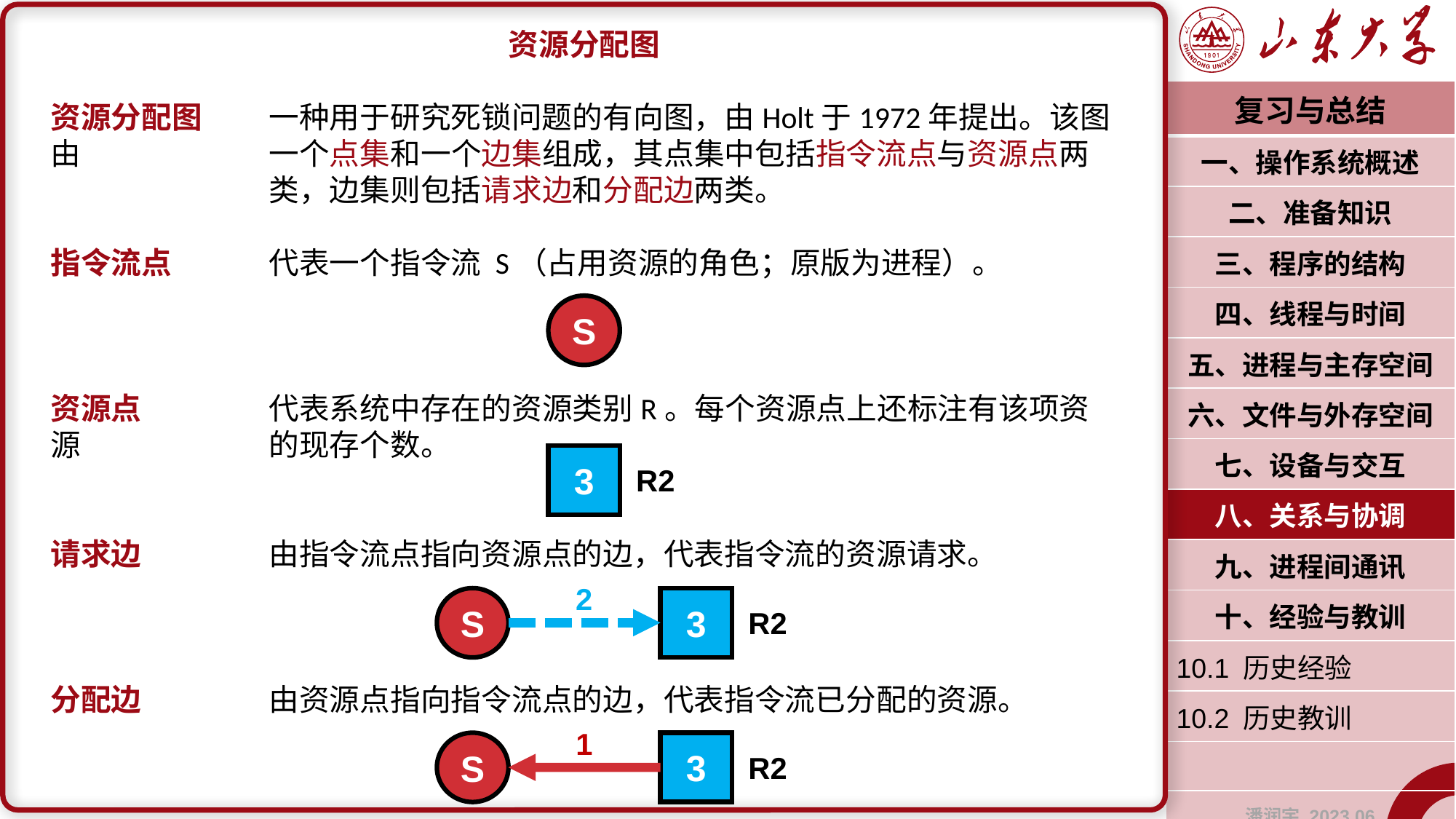

资源分配图

资源分配图	一种用于研究死锁问题的有向图，由Holt于1972年提出。该图由		一个点集和一个边集组成，其点集中包括指令流点与资源点两		类，边集则包括请求边和分配边两类。

指令流点	代表一个指令流 S（占用资源的角色；原版为进程）。

资源点		代表系统中存在的资源类别R。每个资源点上还标注有该项资源		的现存个数。

请求边		由指令流点指向资源点的边，代表指令流的资源请求。

分配边		由资源点指向指令流点的边，代表指令流已分配的资源。
| 复习与总结 |
| --- |
| 一、操作系统概述 |
| 二、准备知识 |
| 三、程序的结构 |
| 四、线程与时间 |
| 五、进程与主存空间 |
| 六、文件与外存空间 |
| 七、设备与交互 |
| 八、关系与协调 |
| 九、进程间通讯 |
| 十、经验与教训 |
| 10.1 历史经验 |
| 10.2 历史教训 |
|  |
| 潘润宇 2023.06 |
S
3
R2
2
S
3
R2
1
S
3
R2